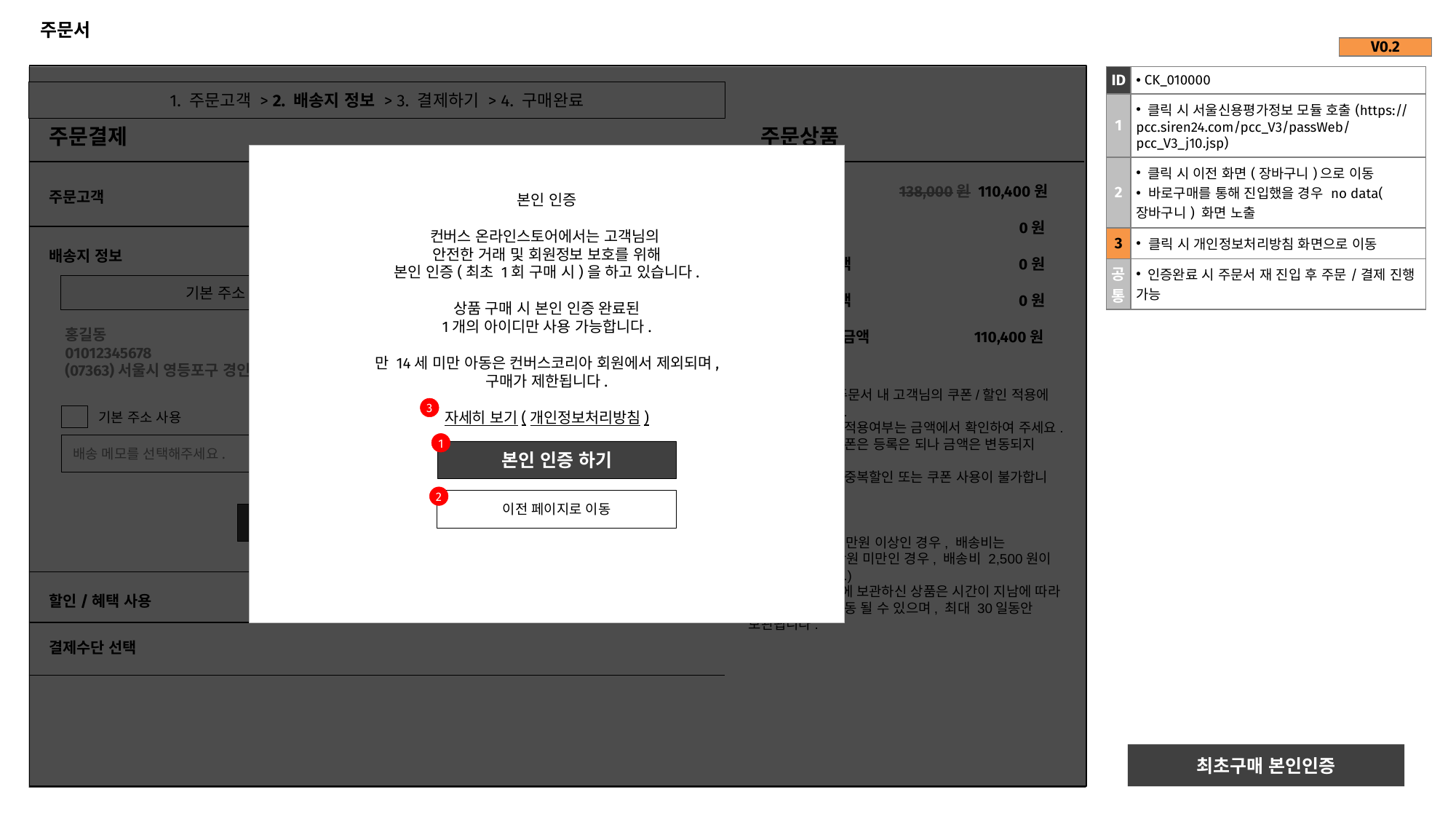

# 주문서
| V0.2 |
| --- |

| ID | CK\_010000 |
| --- | --- |
| 1 | 클릭 시 서울신용평가정보 모듈 호출(https://pcc.siren24.com/pcc\_V3/passWeb/pcc\_V3\_j10.jsp) |
| 2 | 클릭 시 이전 화면(장바구니)으로 이동 바로구매를 통해 진입했을 경우 no data(장바구니) 화면 노출 |
| 3 | 클릭 시 개인정보처리방침 화면으로 이동 |
| 공통 | 인증완료 시 주문서 재 진입 후 주문/결제 진행 가능 |
1. 주문고객 > 2. 배송지 정보 > 3. 결제하기 > 4. 구매완료
주문결제
주문상품

주문고객                                                                                    honggidong@naver.com        +
상품 금액                  138,000원 110,400원

배송비                                                   0원

상품 할인 금액                                       0원

주문 할인 금액                                       0원

총 결제 예정 금액                        110,400원
본인 인증

컨버스 온라인스토어에서는 고객님의
안전한 거래 및 회원정보 보호를 위해
본인 인증(최초 1회 구매 시)을 하고 있습니다.

상품 구매 시 본인 인증 완료된
1개의 아이디만 사용 가능합니다.

만 14세 미만 아동은 컨버스코리아 회원에서 제외되며,
구매가 제한됩니다.

자세히 보기(개인정보처리방침)

배송지 정보
기본 주소
새로 입력
홍길동
01012345678
(07363)서울시 영등포구 경인로 96길 6
배송지 목록
이용 안내
실 결제 금액은 주문서 내 고객님의 쿠폰/할인 적용에 따라 달라집니다.
실제 쿠폰코드의 적용여부는 금액에서 확인하여 주세요. 적용되지 않는 쿠폰은 등록은 되나 금액은 변동되지 않습니다. 
프로모션 제품은 중복할인 또는 쿠폰 사용이 불가합니다.
배송비 안내
총 구매금액이 5만원 이상인 경우, 배송비는 무료입니다 (5만원 미만인 경우, 배송비 2,500원이 별도 부가됩니다.)
장기간 장바구니에 보관하신 상품은 시간이 지남에 따라 가격과 혜택이 변동 될 수 있으며, 최대 30일동안 보관됩니다.
3
기본 주소 사용

1
 배송 메모를 선택해주세요.
본인 인증 하기
2
이전 페이지로 이동
다음 단계 진행
할인/혜택 사용
결제수단 선택
최초구매 본인인증